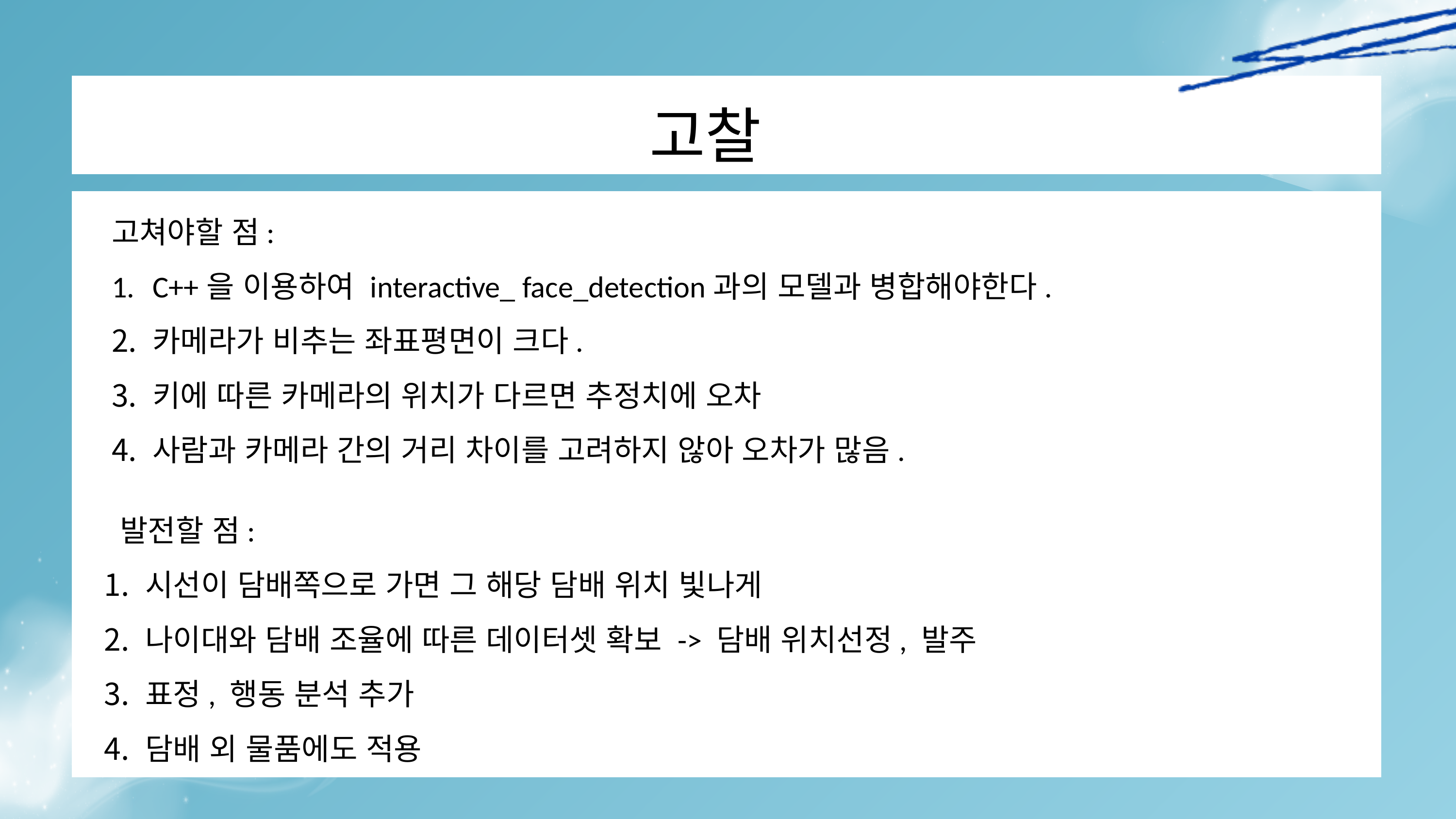

고찰

고쳐야할 점:
C++을 이용하여 interactive_ face_detection과의 모델과 병합해야한다.
카메라가 비추는 좌표평면이 크다.
키에 따른 카메라의 위치가 다르면 추정치에 오차
사람과 카메라 간의 거리 차이를 고려하지 않아 오차가 많음.

 발전할 점:
시선이 담배쪽으로 가면 그 해당 담배 위치 빛나게
나이대와 담배 조율에 따른 데이터셋 확보 -> 담배 위치선정, 발주
표정, 행동 분석 추가
담배 외 물품에도 적용